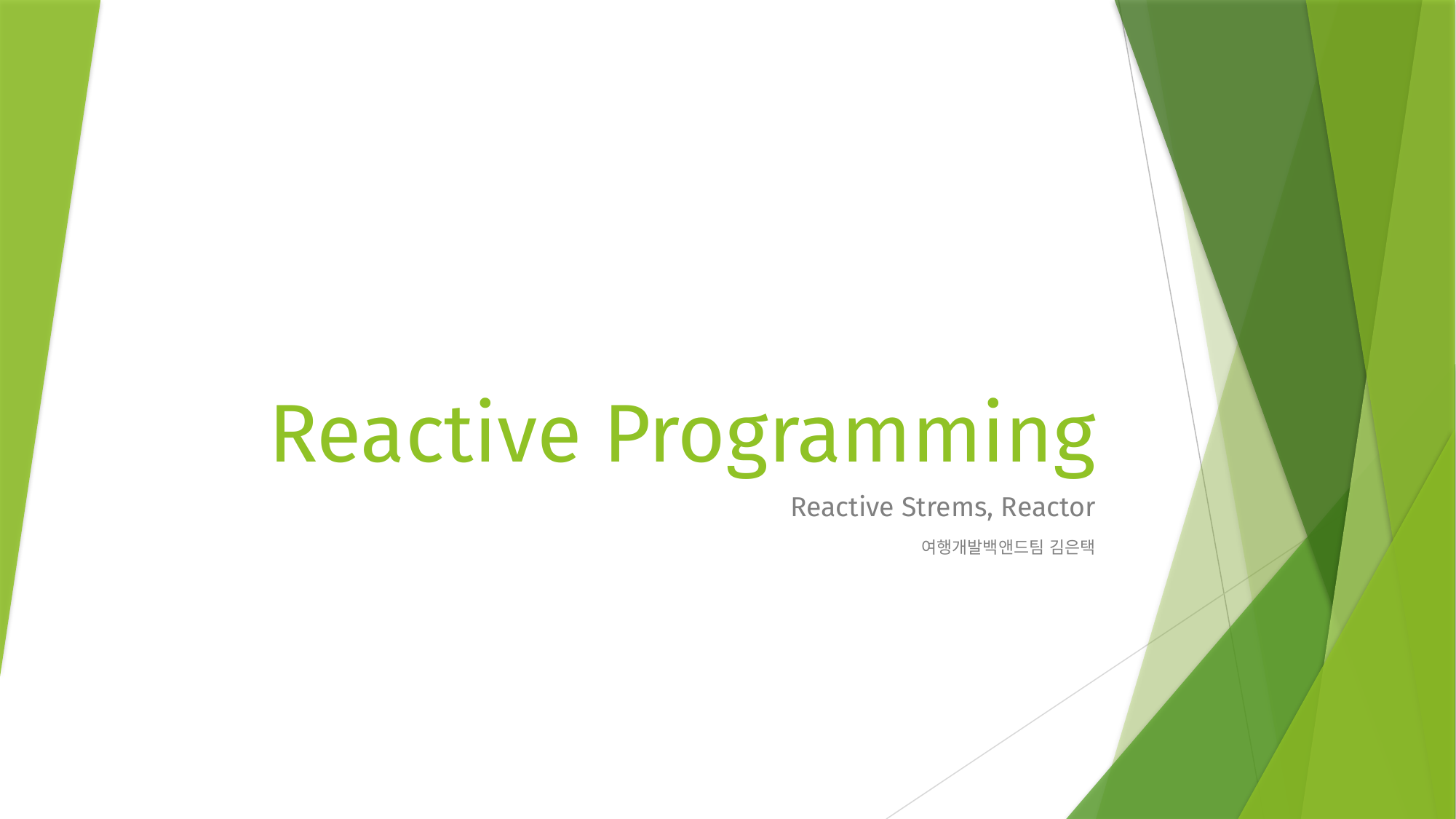

# Reactive Programming
Reactive Strems, Reactor
여행개발백앤드팀 김은택